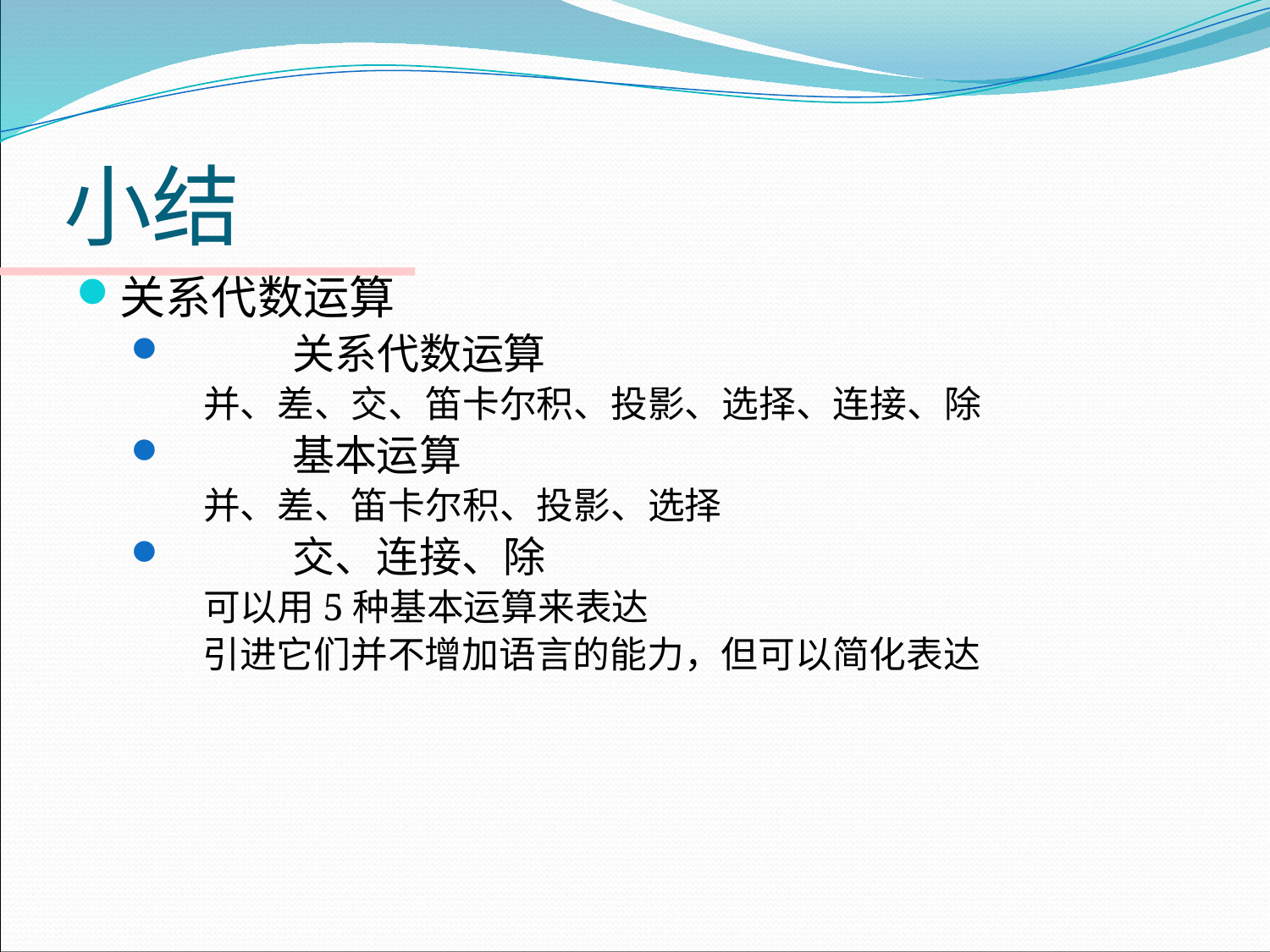

# 小结
关系代数运算
	关系代数运算
	并、差、交、笛卡尔积、投影、选择、连接、除
	基本运算
	并、差、笛卡尔积、投影、选择
	交、连接、除
	可以用5种基本运算来表达
   引进它们并不增加语言的能力，但可以简化表达

194